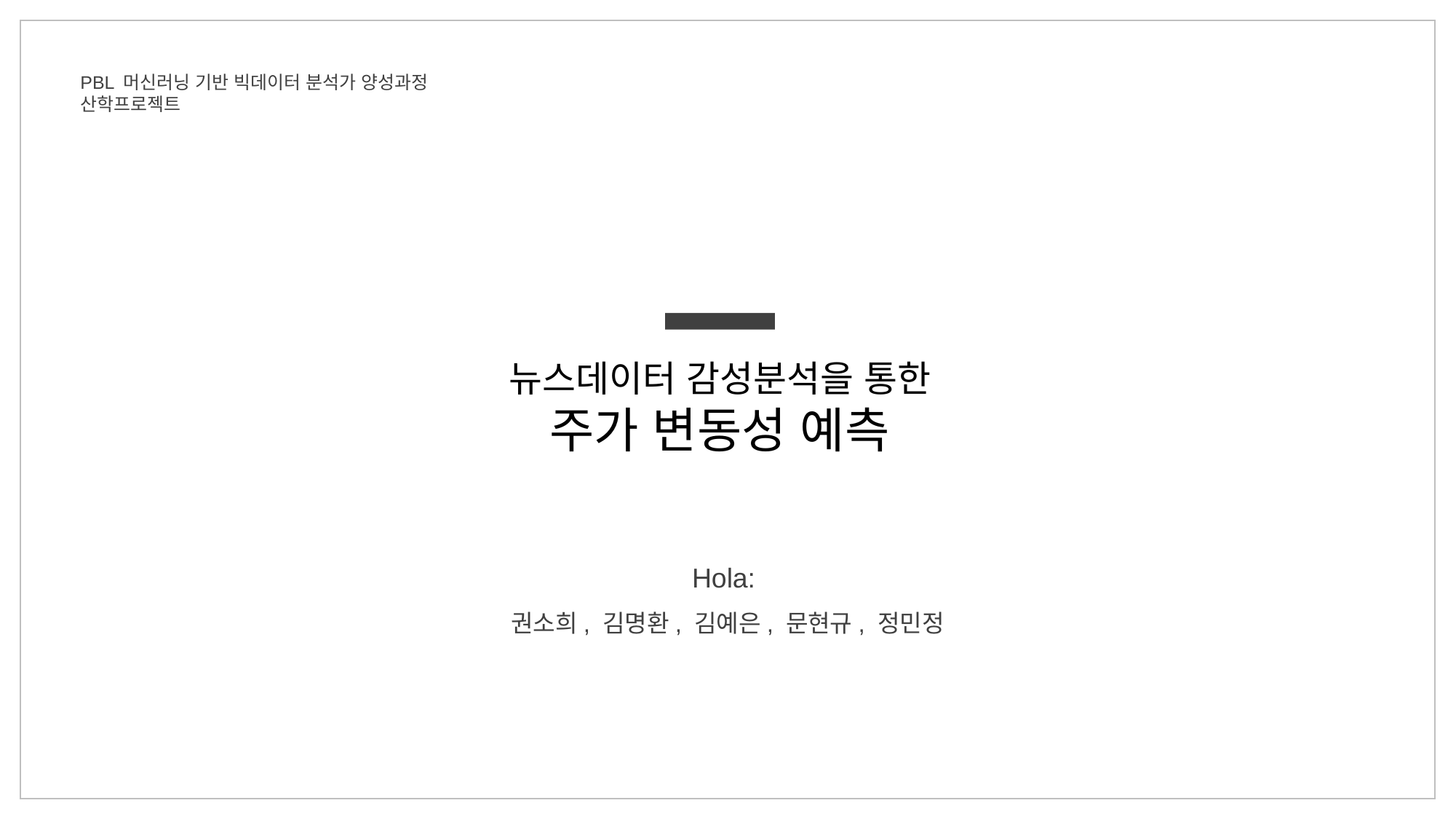

PBL 머신러닝 기반 빅데이터 분석가 양성과정 산학프로젝트

뉴스데이터 감성분석을 통한
주가 변동성 예측
Hola:
권소희, 김명환, 김예은, 문현규, 정민정